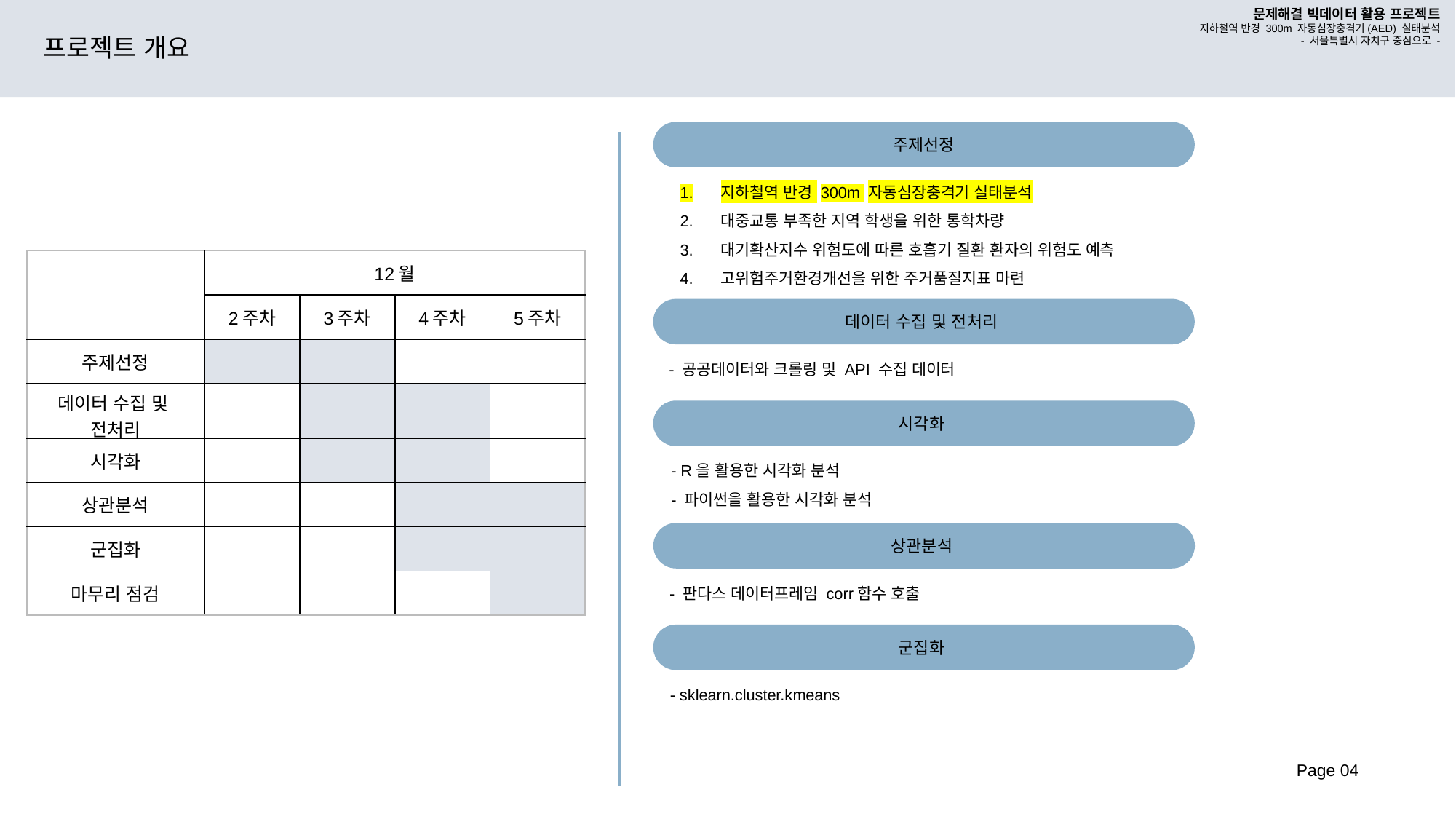

문제해결 빅데이터 활용 프로젝트
지하철역 반경 300m 자동심장충격기(AED) 실태분석
- 서울특별시 자치구 중심으로 -

프로젝트 개요

주제선정
지하철역 반경 300m 자동심장충격기 실태분석
대중교통 부족한 지역 학생을 위한 통학차량
대기확산지수 위험도에 따른 호흡기 질환 환자의 위험도 예측
고위험주거환경개선을 위한 주거품질지표 마련
|  | 12월 | 10월 |  |  |
| --- | --- | --- | --- | --- |
|  | 2주차 | 3주차 | 4주차 | 5주차 |
| 주제선정 |  |  |  |  |
| 데이터 수집 및 전처리 |  |  |  |  |
| 시각화 |  |  |  |  |
| 상관분석 |  |  |  |  |
| 군집화 |  |  |  |  |
| 마무리 점검 |  |  |  |  |

데이터 수집 및 전처리
- 공공데이터와 크롤링 및 API 수집 데이터

시각화
- R을 활용한 시각화 분석
- 파이썬을 활용한 시각화 분석

상관분석
- 판다스 데이터프레임 corr함수 호출

군집화
- sklearn.cluster.kmeans
Page 04